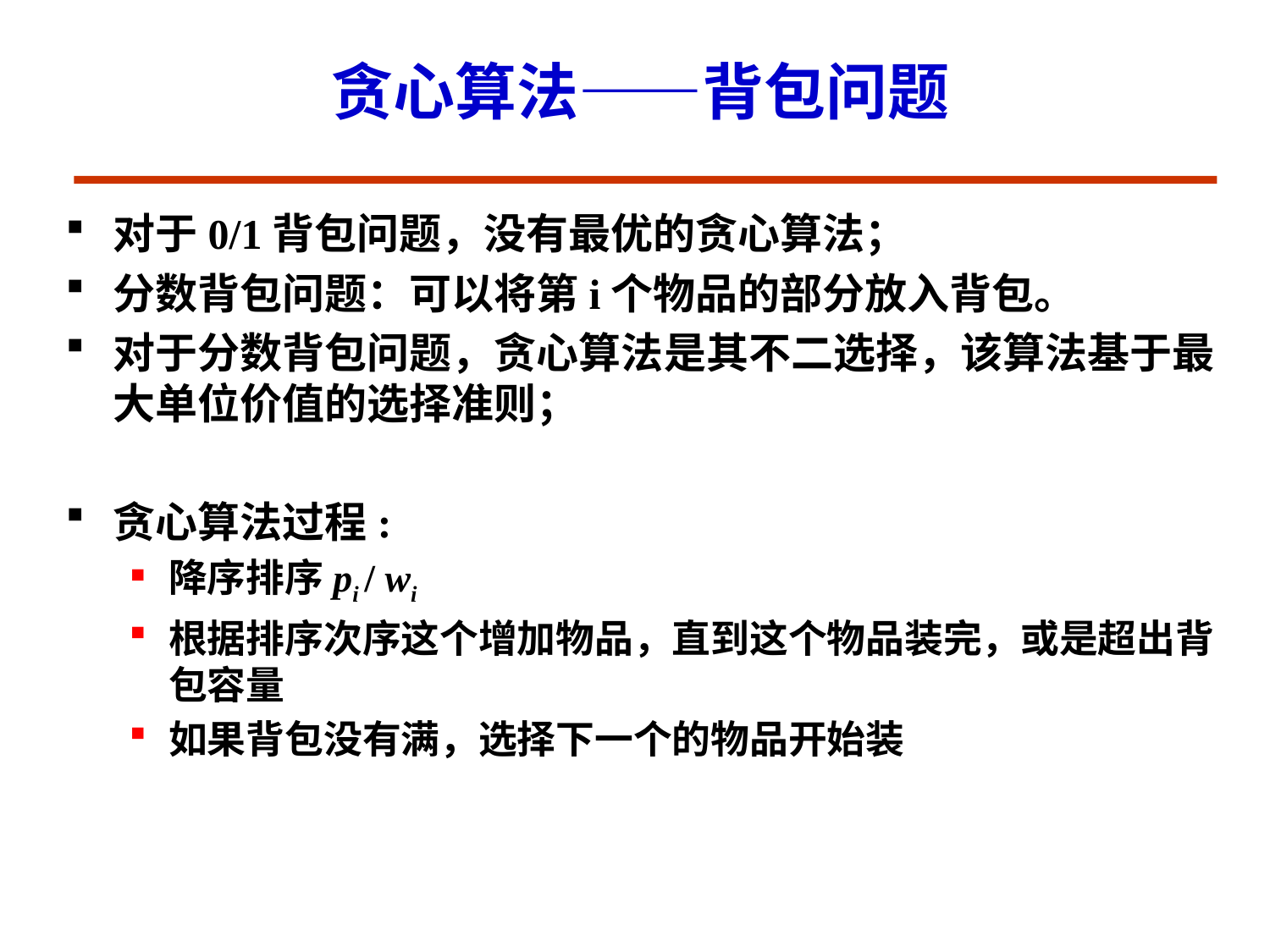

# 贪心算法——背包问题
对于0/1背包问题，没有最优的贪心算法；
分数背包问题：可以将第i个物品的部分放入背包。
对于分数背包问题，贪心算法是其不二选择，该算法基于最大单位价值的选择准则；

贪心算法过程:
降序排序pi / wi
根据排序次序这个增加物品，直到这个物品装完，或是超出背包容量
如果背包没有满，选择下一个的物品开始装